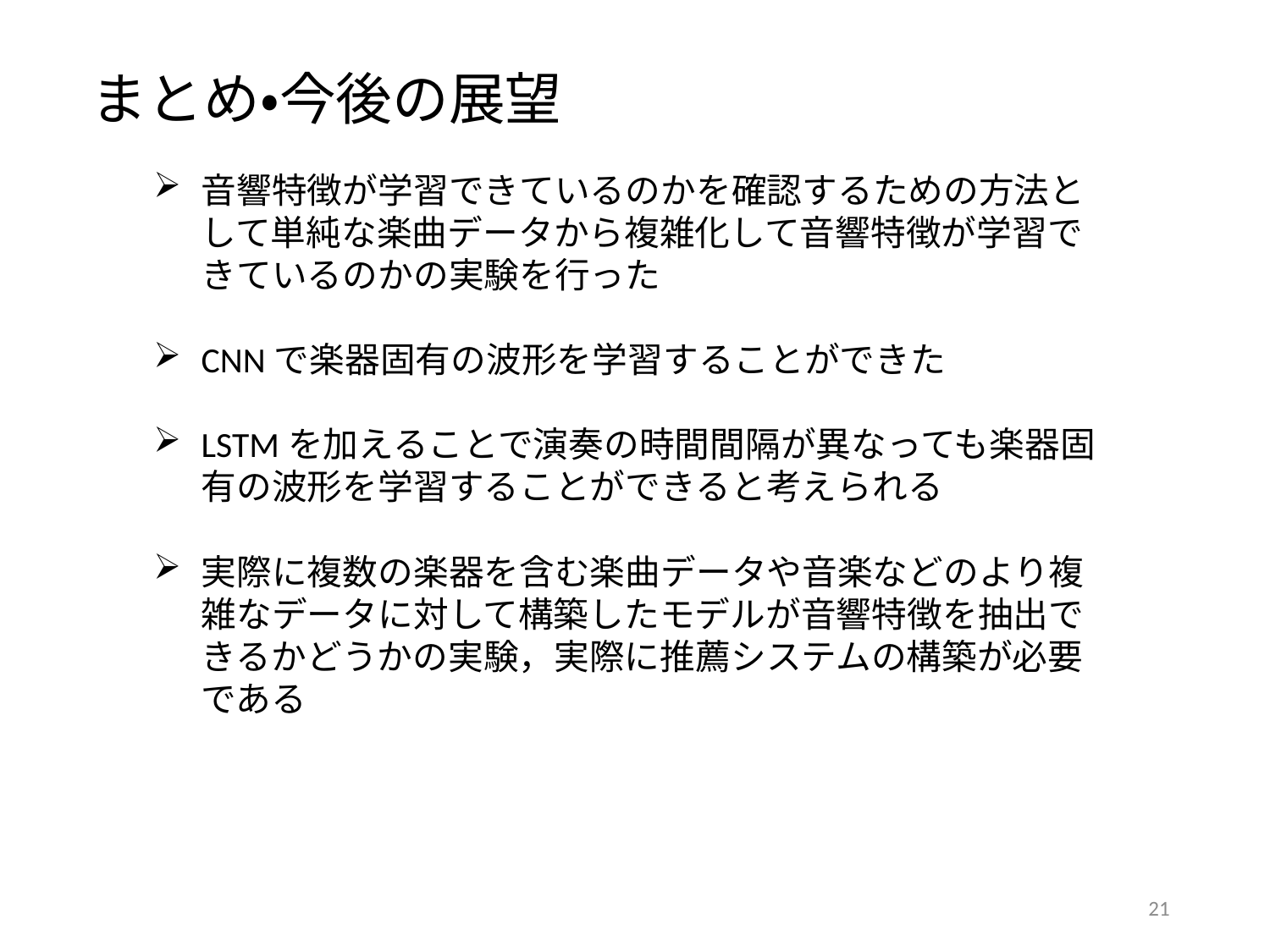

まとめ・今後の展望
音響特徴が学習できているのかを確認するための方法として単純な楽曲データから複雑化して音響特徴が学習できているのかの実験を行った

CNNで楽器固有の波形を学習することができた

LSTMを加えることで演奏の時間間隔が異なっても楽器固有の波形を学習することができると考えられる

実際に複数の楽器を含む楽曲データや音楽などのより複雑なデータに対して構築したモデルが音響特徴を抽出できるかどうかの実験，実際に推薦システムの構築が必要である
21